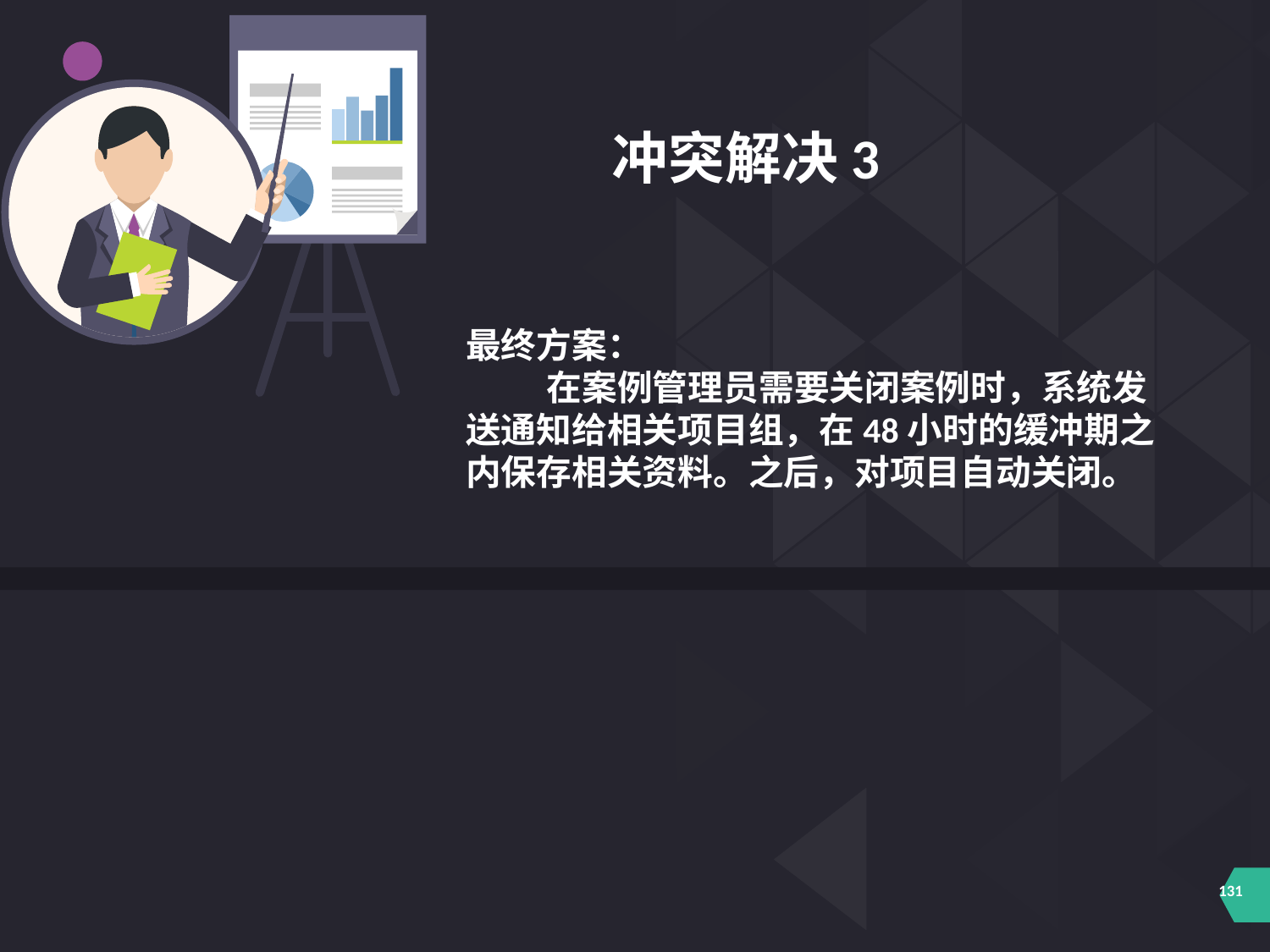

冲突解决3
最终方案：
         在案例管理员需要关闭案例时，系统发送通知给相关项目组，在48小时的缓冲期之内保存相关资料。之后，对项目自动关闭。